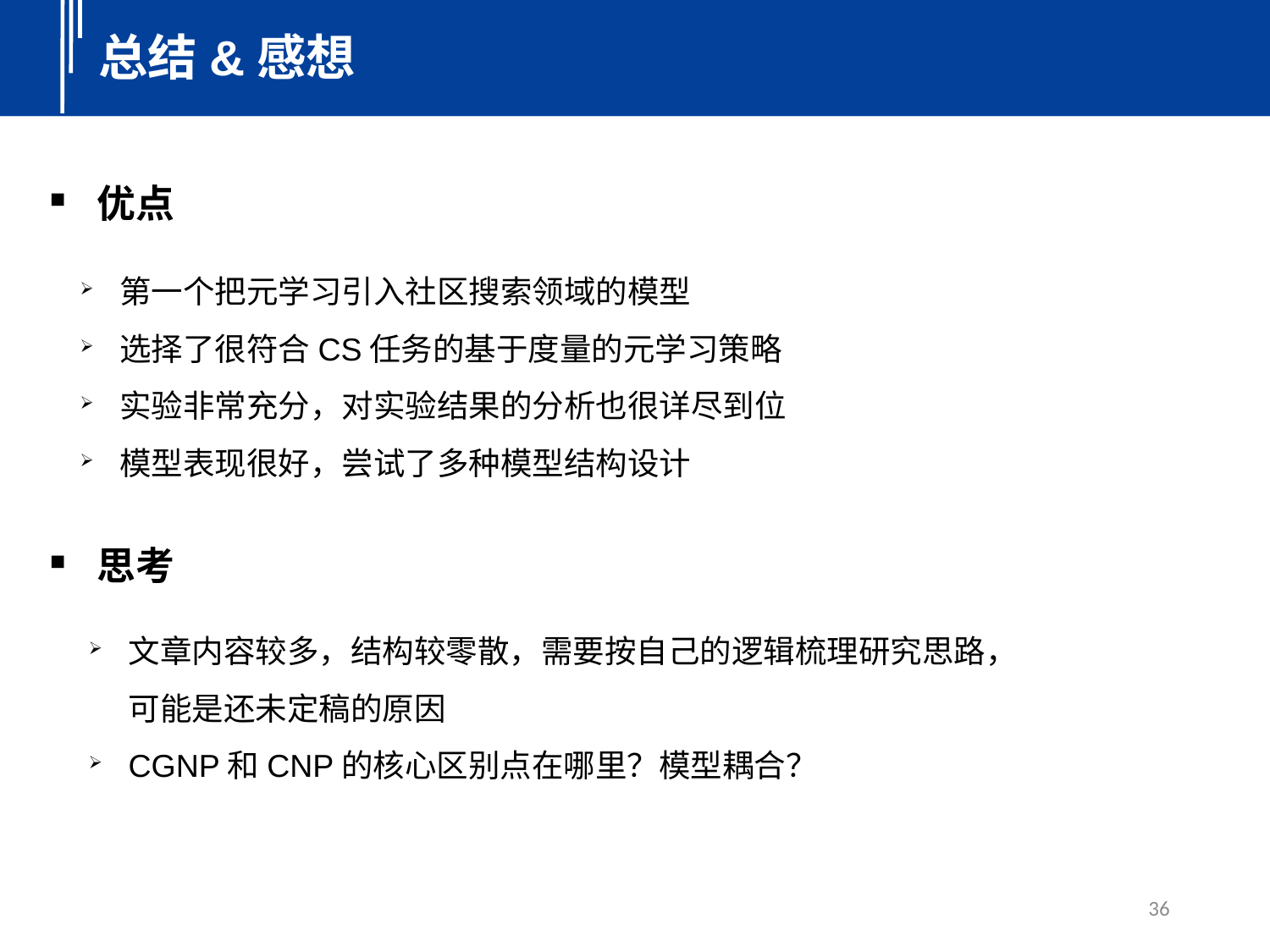

总结&感想
优点
第一个把元学习引入社区搜索领域的模型
选择了很符合CS任务的基于度量的元学习策略
实验非常充分，对实验结果的分析也很详尽到位
模型表现很好，尝试了多种模型结构设计
思考
文章内容较多，结构较零散，需要按自己的逻辑梳理研究思路，可能是还未定稿的原因
CGNP和CNP的核心区别点在哪里？模型耦合？

36